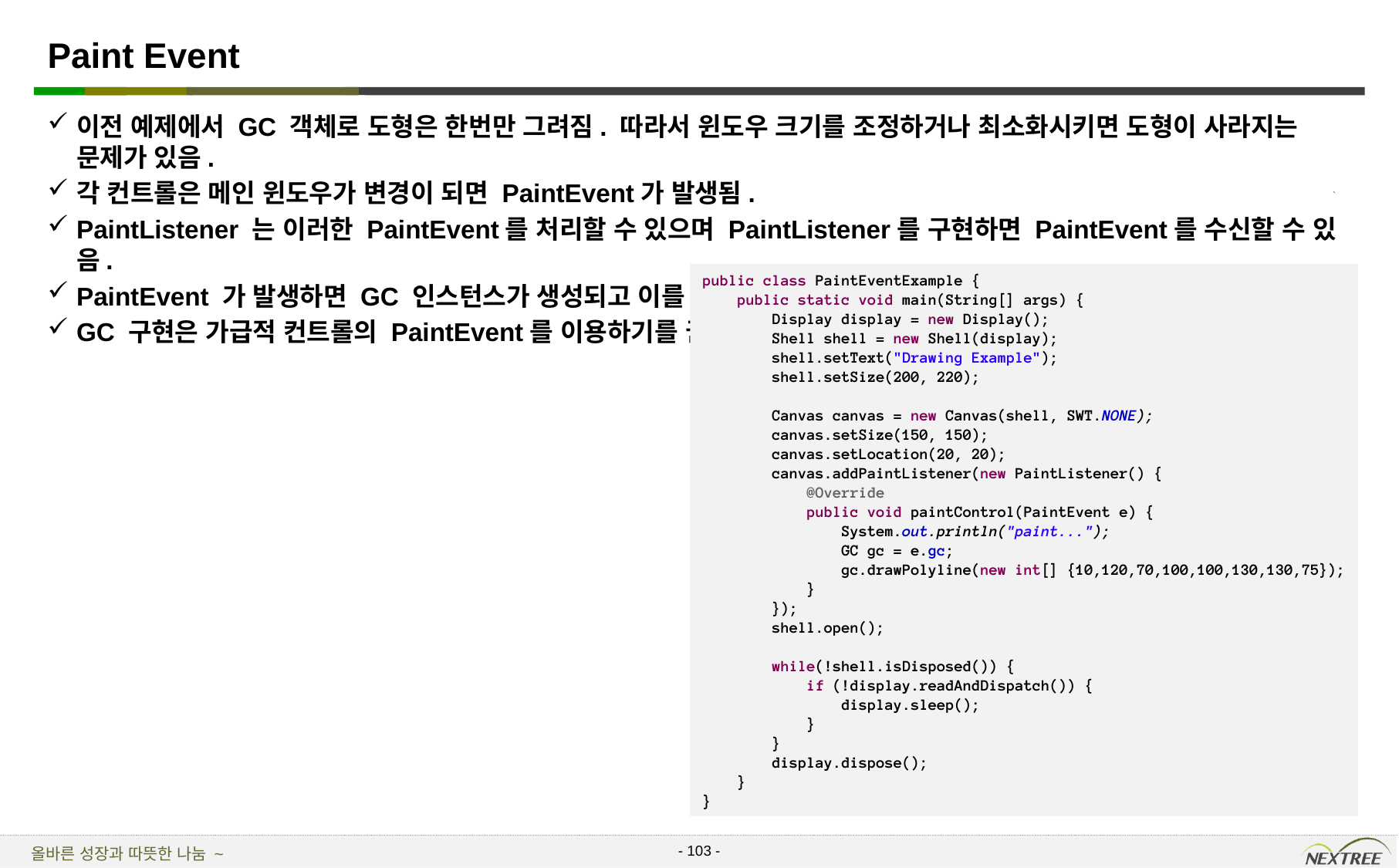

# Paint Event
이전 예제에서 GC 객체로 도형은 한번만 그려짐. 따라서 윈도우 크기를 조정하거나 최소화시키면 도형이 사라지는 문제가 있음.
각 컨트롤은 메인 윈도우가 변경이 되면 PaintEvent가 발생됨.
PaintListener 는 이러한 PaintEvent를 처리할 수 있으며 PaintListener를 구현하면 PaintEvent를 수신할 수 있음.
PaintEvent 가 발생하면 GC 인스턴스가 생성되고 이를 PaintListener에게 넘김.
GC 구현은 가급적 컨트롤의 PaintEvent를 이용하기를 권장함.
public class PaintEventExample {
    public static void main(String[] args) {
        Display display = new Display();
        Shell shell = new Shell(display);
        shell.setText("Drawing Example");
        shell.setSize(200, 220);

        Canvas canvas = new Canvas(shell, SWT.NONE);
        canvas.setSize(150, 150);
        canvas.setLocation(20, 20);
        canvas.addPaintListener(new PaintListener() {
            @Override
            public void paintControl(PaintEvent e) {
                System.out.println("paint...");
                GC gc = e.gc;
                gc.drawPolyline(new int[] {10,120,70,100,100,130,130,75});
            }
        });
        shell.open();

        while(!shell.isDisposed()) {
            if (!display.readAndDispatch()) {
                display.sleep();
            }
        }
        display.dispose();
    }
}